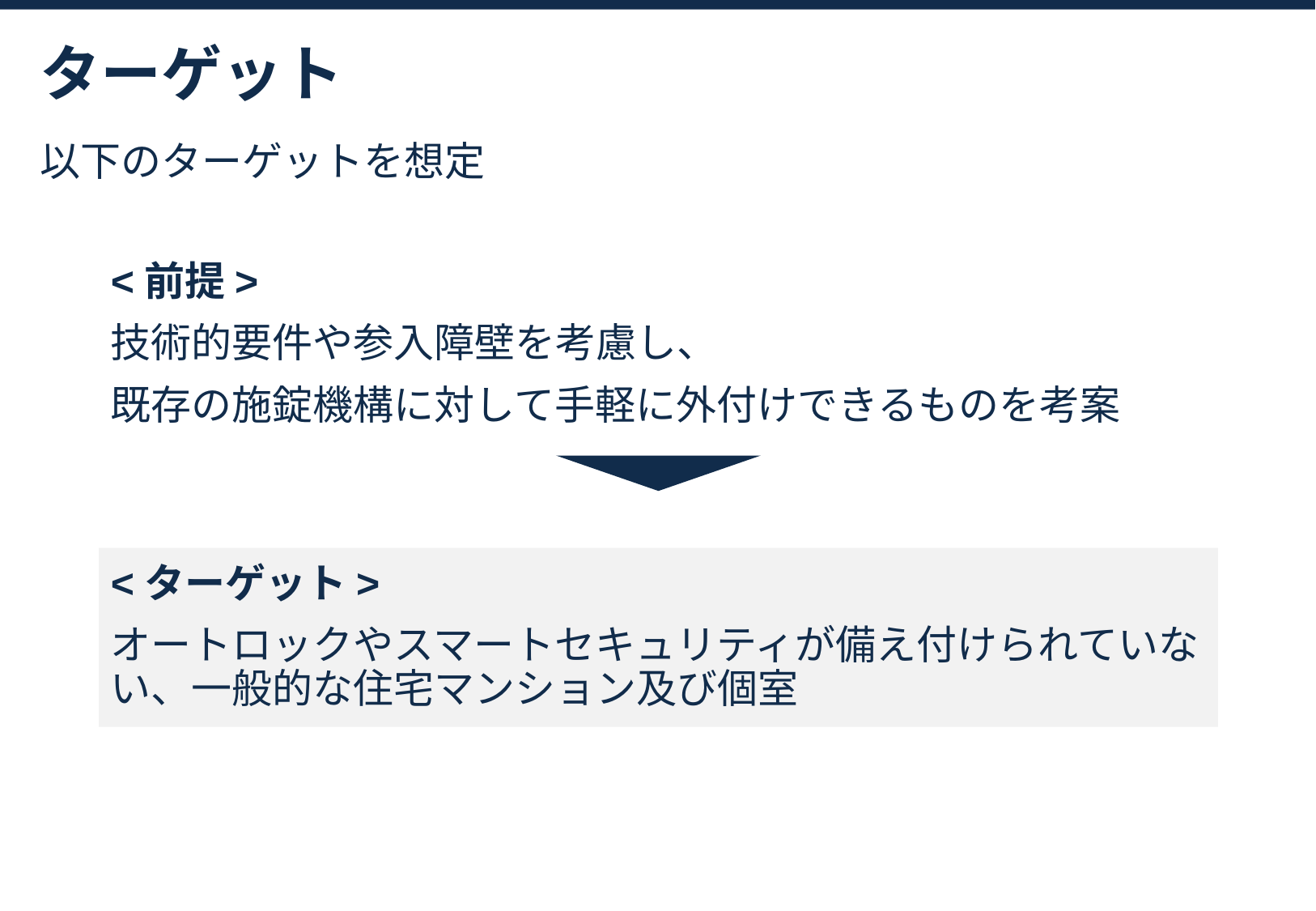

ターゲット
以下のターゲットを想定
<前提>
技術的要件や参入障壁を考慮し、
既存の施錠機構に対して手軽に外付けできるものを考案

<ターゲット>
オートロックやスマートセキュリティが備え付けられていない、一般的な住宅マンション及び個室